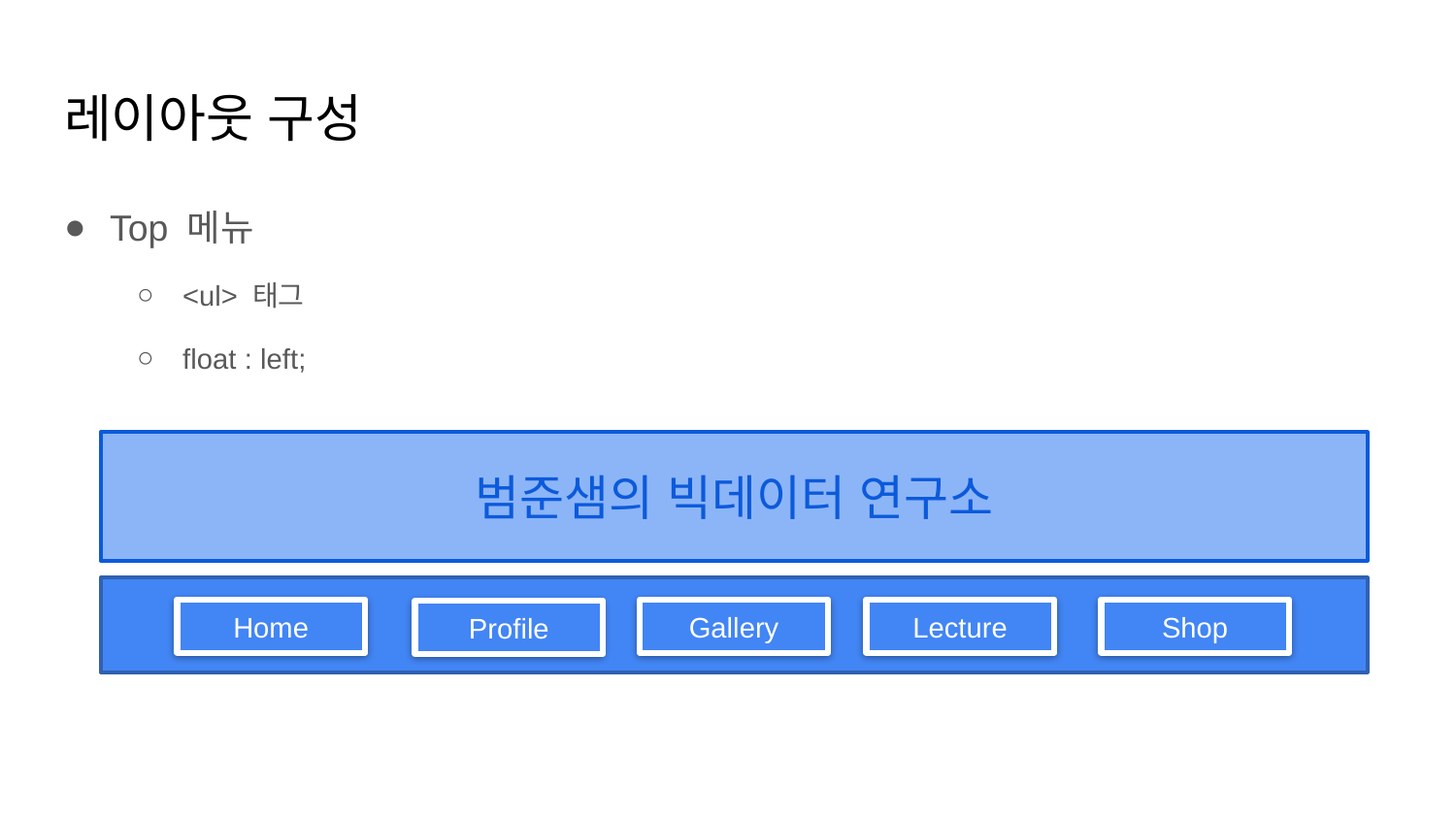

# 레이아웃 구성
Top 메뉴
<ul> 태그
float : left;
범준샘의 빅데이터 연구소

Home
Gallery
Lecture
Shop
Profile